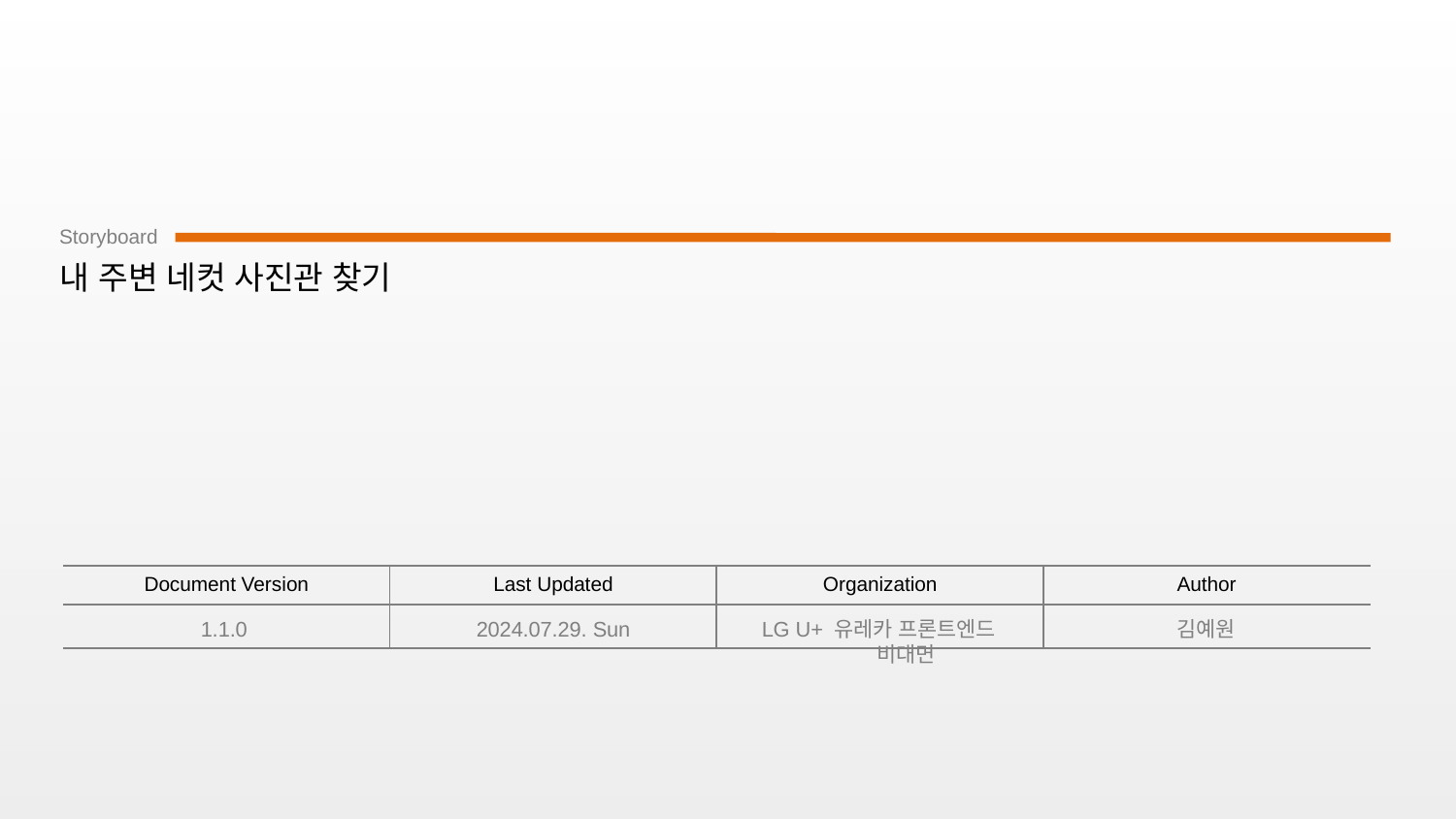

# 내 주변 네컷 사진관 찾기
1.1.0
2024.07.29. Sun
LG U+ 유레카 프론트엔드 비대면
김예원